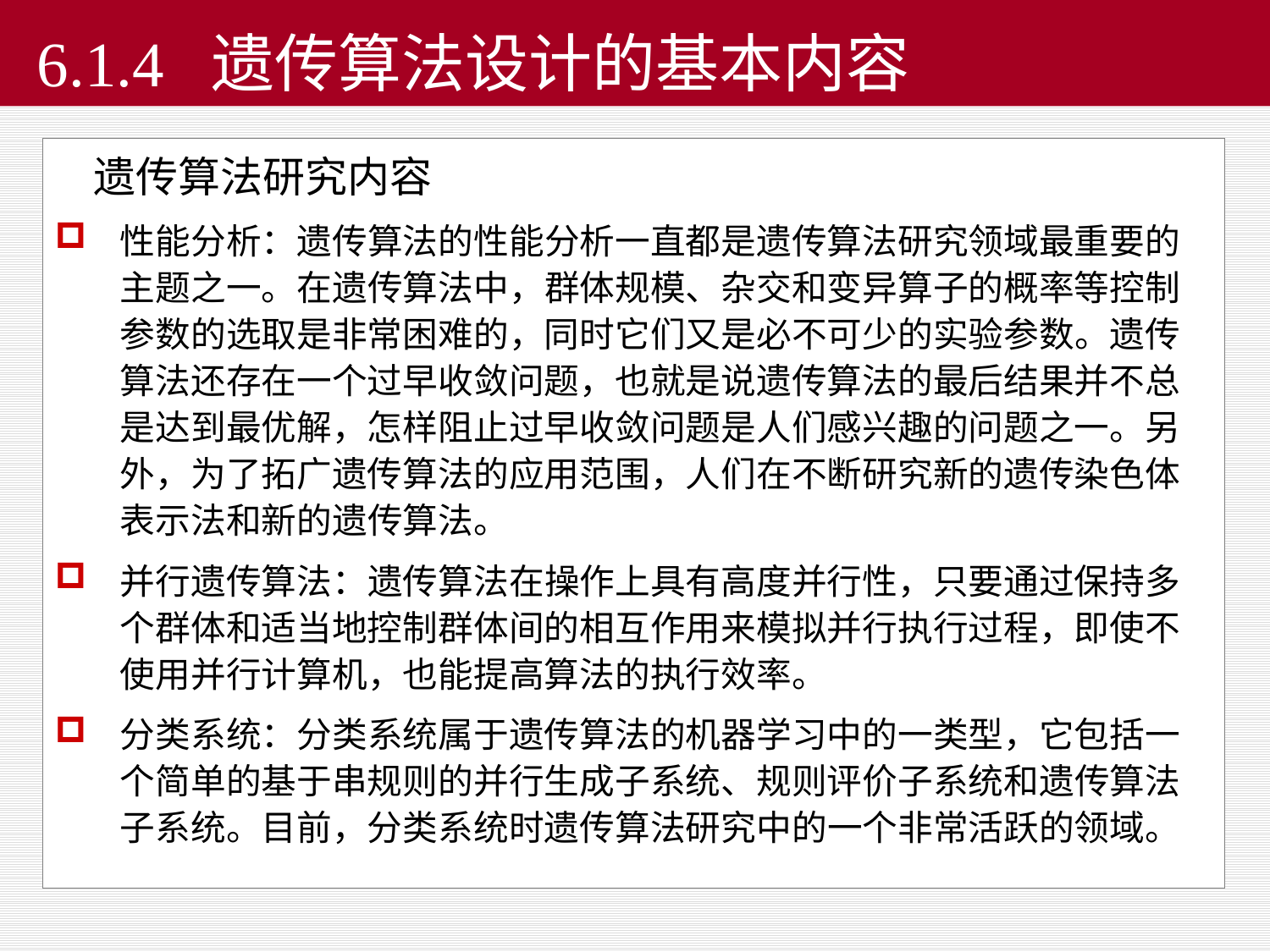

# 6.1.4  遗传算法设计的基本内容
   遗传算法研究内容
性能分析：遗传算法的性能分析一直都是遗传算法研究领域最重要的主题之一。在遗传算法中，群体规模、杂交和变异算子的概率等控制参数的选取是非常困难的，同时它们又是必不可少的实验参数。遗传算法还存在一个过早收敛问题，也就是说遗传算法的最后结果并不总是达到最优解，怎样阻止过早收敛问题是人们感兴趣的问题之一。另外，为了拓广遗传算法的应用范围，人们在不断研究新的遗传染色体表示法和新的遗传算法。
并行遗传算法：遗传算法在操作上具有高度并行性，只要通过保持多个群体和适当地控制群体间的相互作用来模拟并行执行过程，即使不使用并行计算机，也能提高算法的执行效率。
分类系统：分类系统属于遗传算法的机器学习中的一类型，它包括一个简单的基于串规则的并行生成子系统、规则评价子系统和遗传算法子系统。目前，分类系统时遗传算法研究中的一个非常活跃的领域。
22